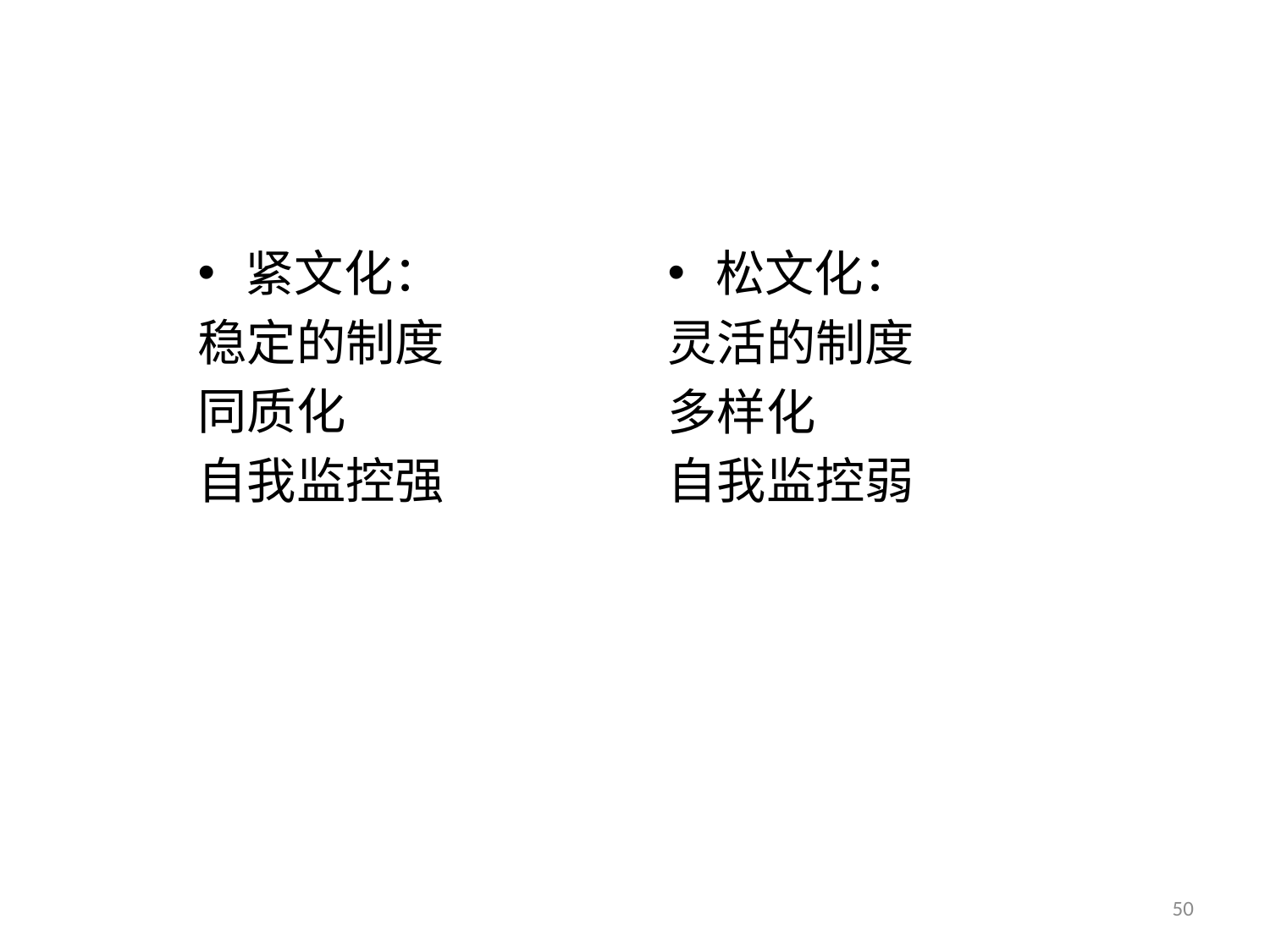

#
紧文化：
稳定的制度
同质化
自我监控强
松文化：
灵活的制度
多样化
自我监控弱
50